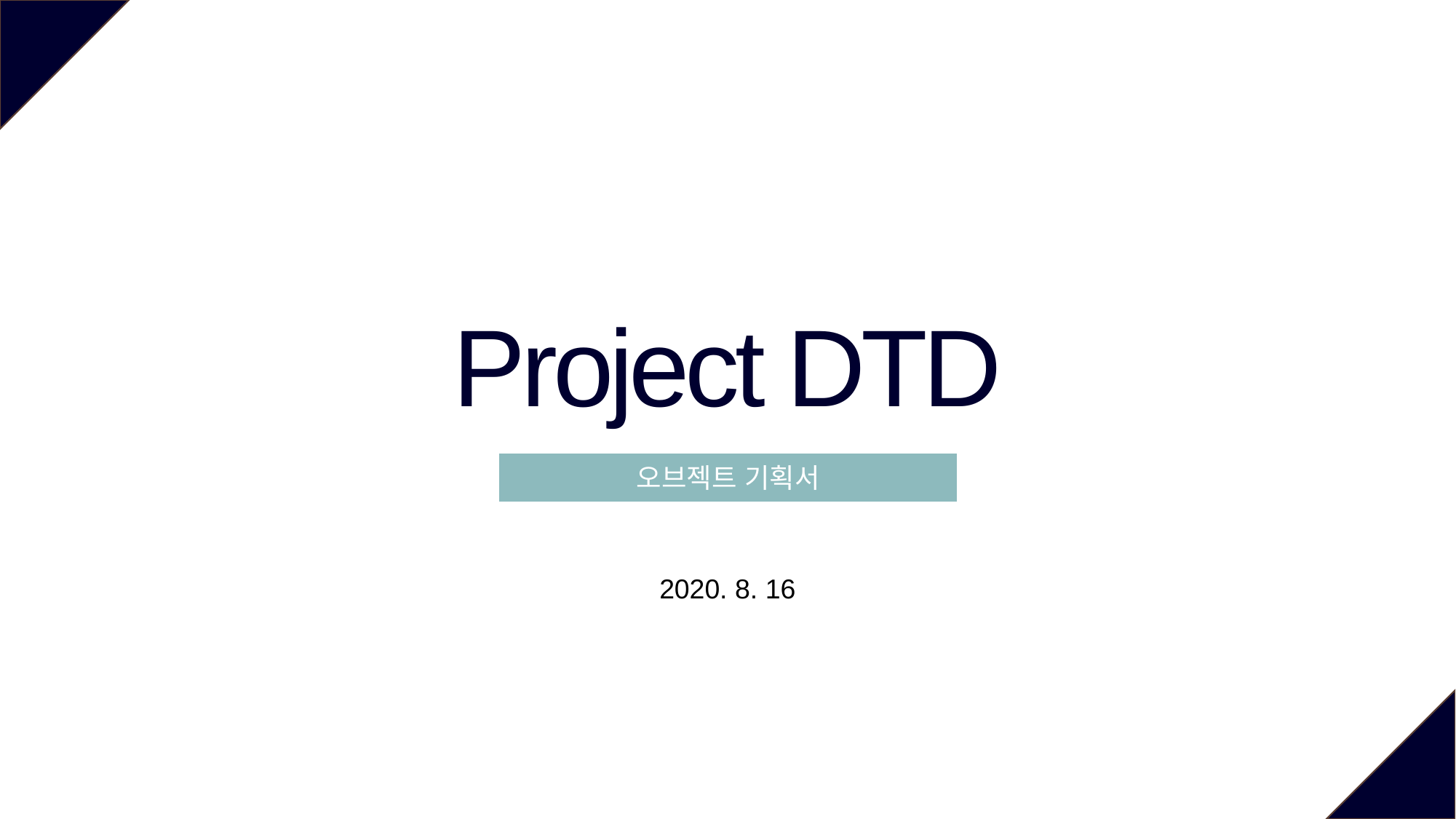

Project DTD
오브젝트 기획서
2020. 8. 16